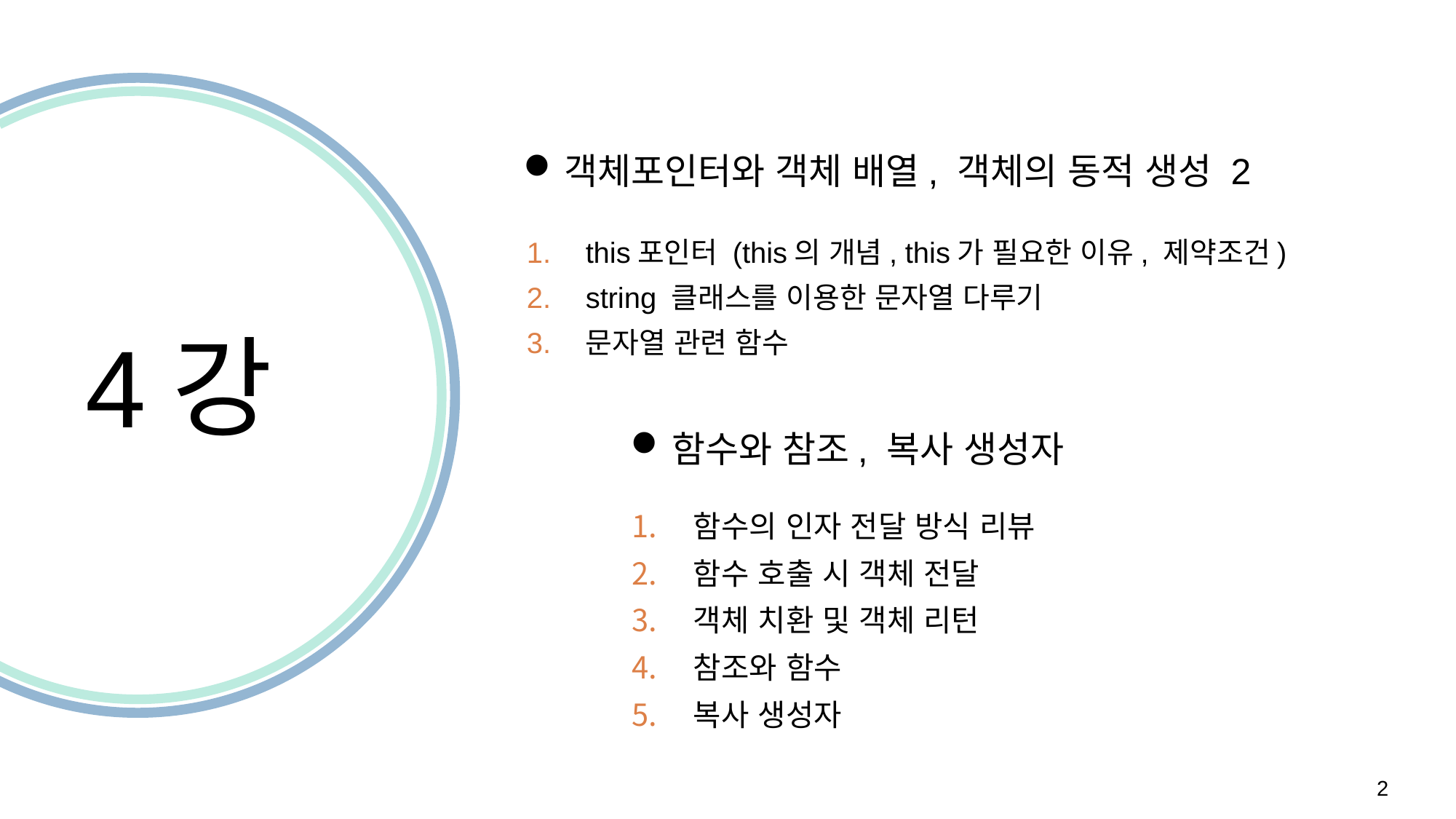

객체포인터와 객체 배열, 객체의 동적 생성 2
this포인터 (this의 개념, this가 필요한 이유, 제약조건)
string 클래스를 이용한 문자열 다루기
문자열 관련 함수
4강
함수와 참조, 복사 생성자
함수의 인자 전달 방식 리뷰
함수 호출 시 객체 전달
객체 치환 및 객체 리턴
참조와 함수
복사 생성자